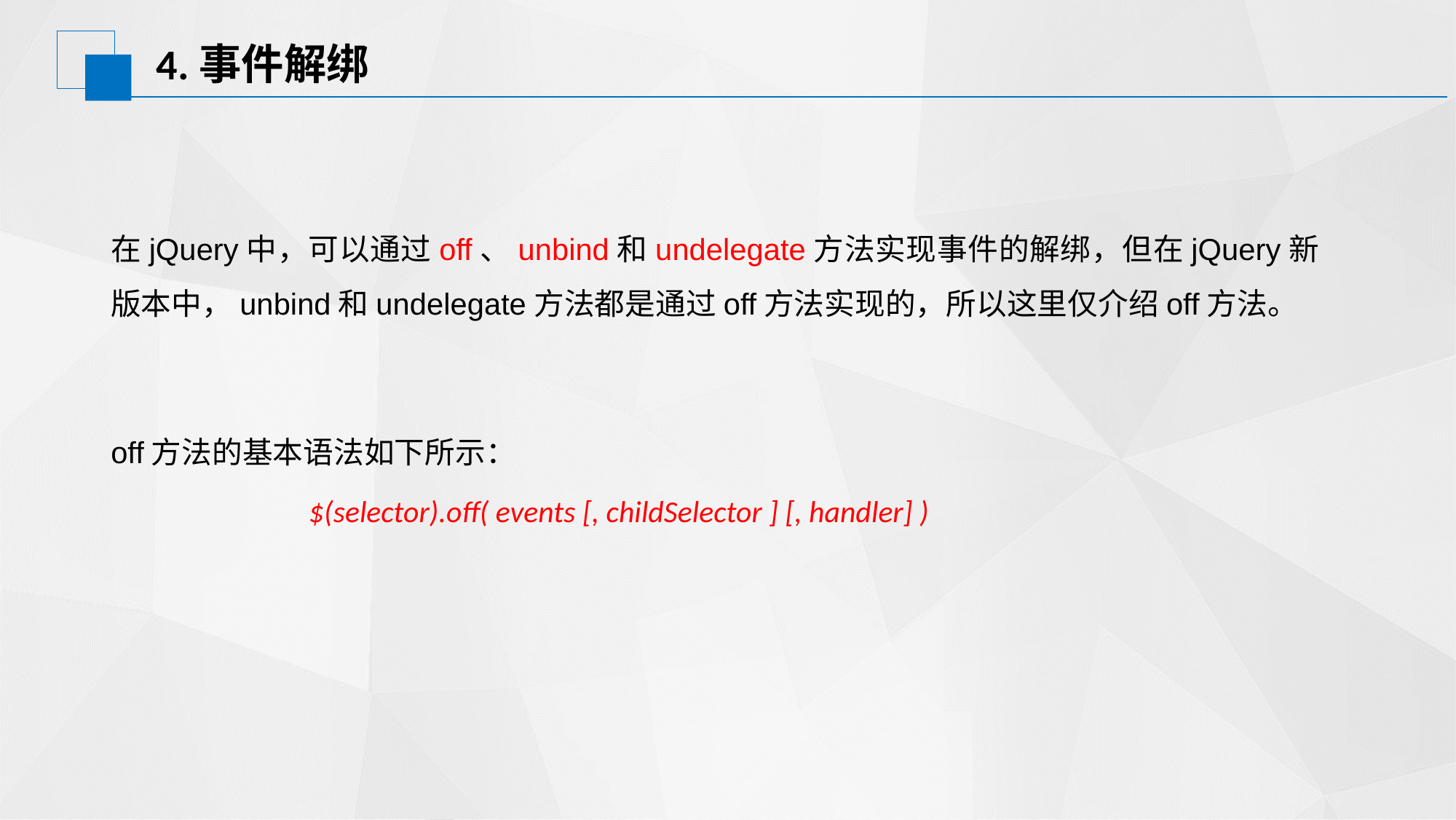

# 4.事件解绑
在jQuery中，可以通过off、unbind和undelegate方法实现事件的解绑，但在jQuery新版本中，unbind和undelegate方法都是通过off方法实现的，所以这里仅介绍off方法。
off方法的基本语法如下所示：
$(selector).off( events [, childSelector ] [, handler] )